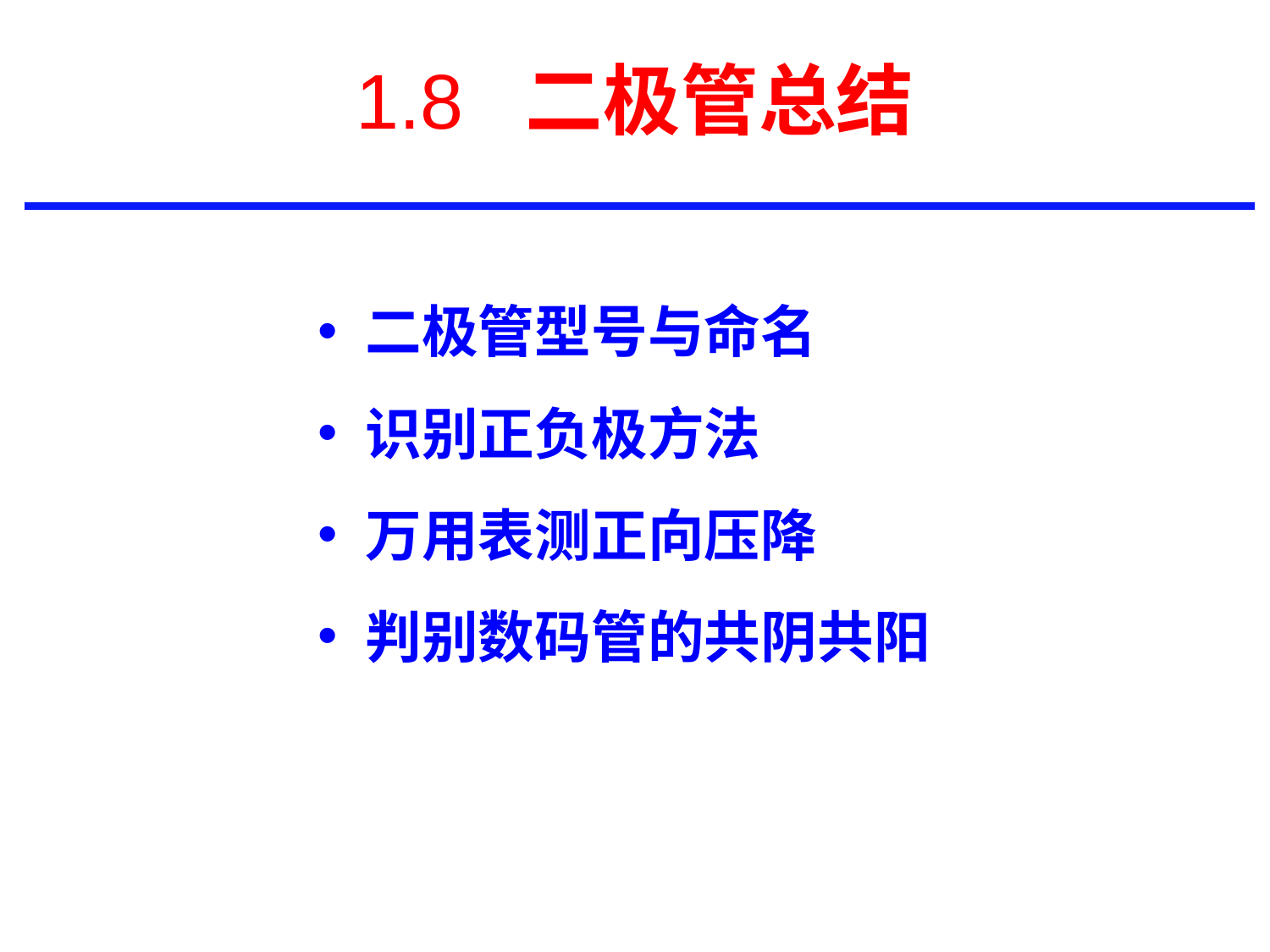

# 1.8  二极管总结
二极管型号与命名
识别正负极方法
万用表测正向压降
判别数码管的共阴共阳